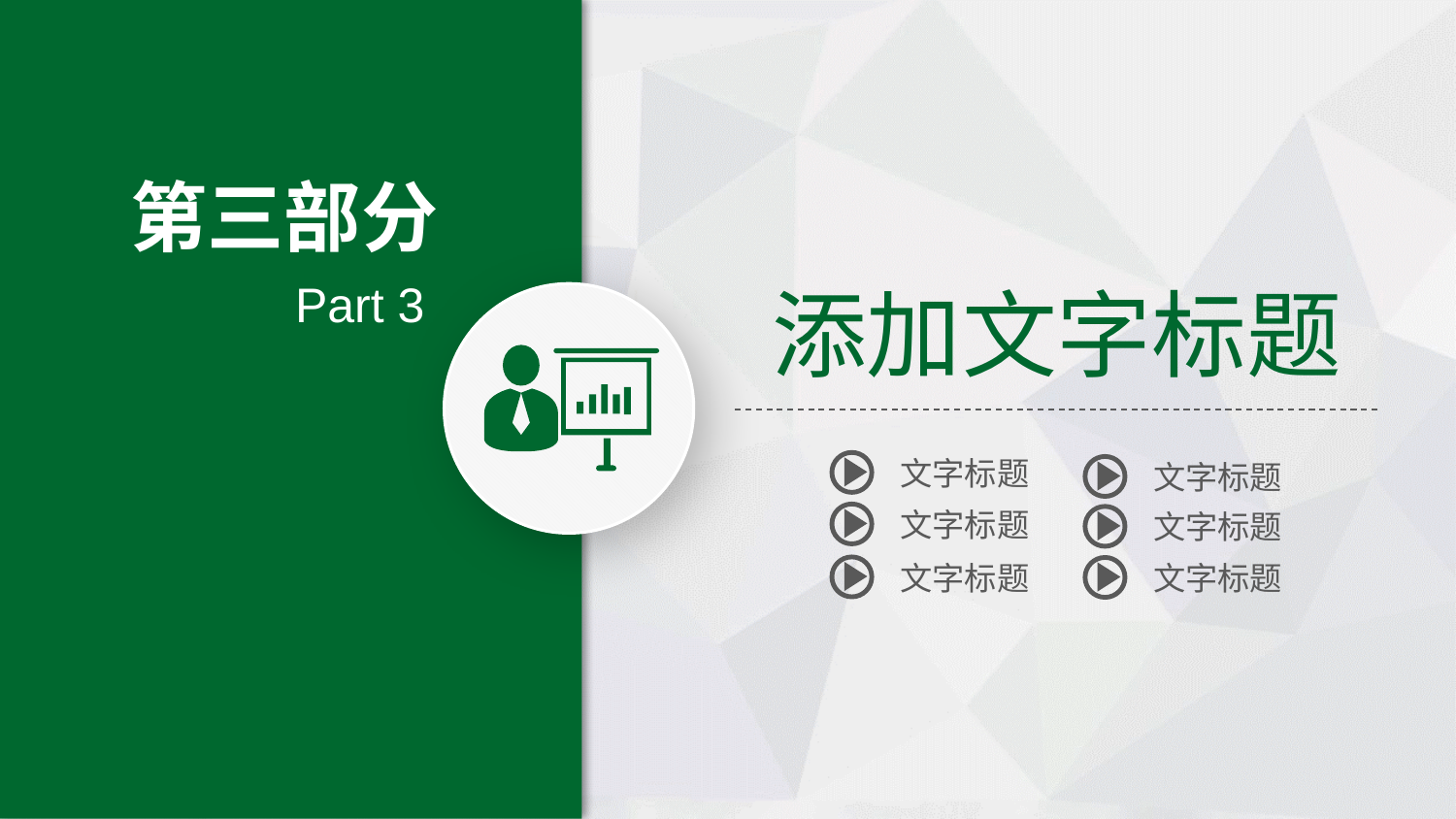

第三部分
Part 3
添加文字标题

文字标题

文字标题

文字标题

文字标题

文字标题

文字标题